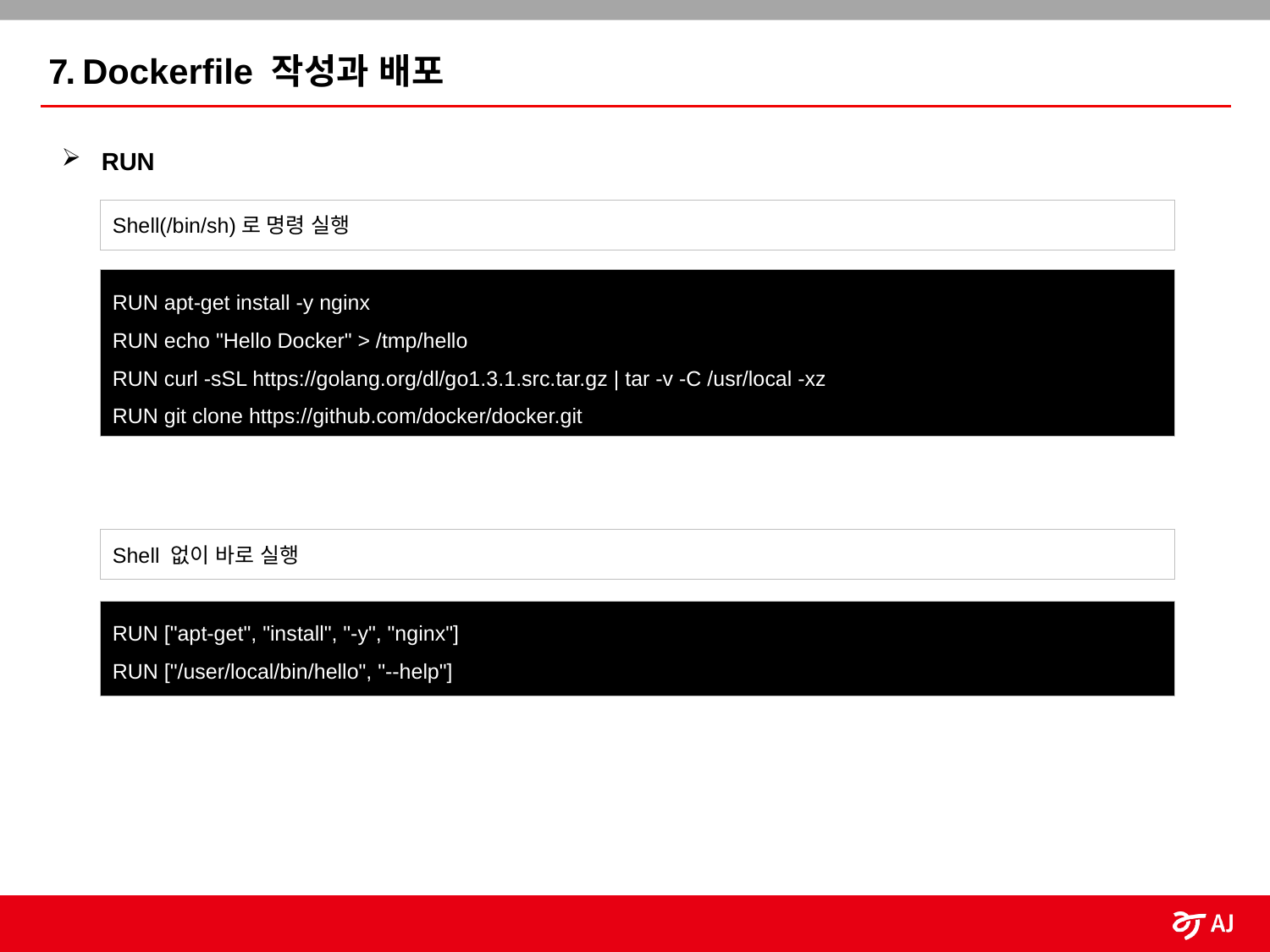

7. Dockerfile 작성과 배포
RUN
Shell(/bin/sh)로 명령 실행
RUN apt-get install -y nginx
RUN echo "Hello Docker" > /tmp/hello
RUN curl -sSL https://golang.org/dl/go1.3.1.src.tar.gz | tar -v -C /usr/local -xz
RUN git clone https://github.com/docker/docker.git
Shell 없이 바로 실행
RUN ["apt-get", "install", "-y", "nginx"]
RUN ["/user/local/bin/hello", "--help"]